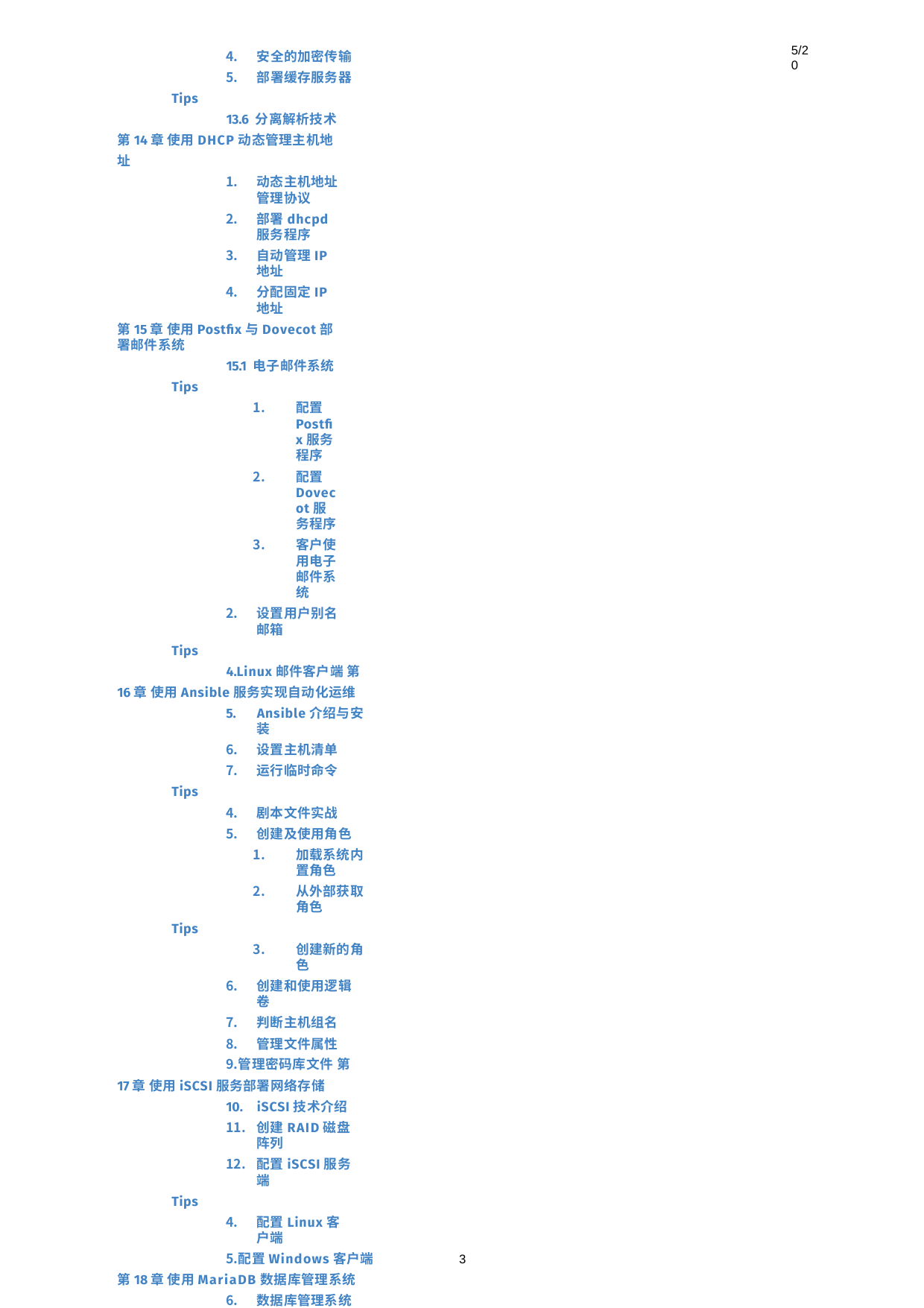

5/20
安全的加密传输
部署缓存服务器
Tips
13.6 分离解析技术 第14章 使用DHCP动态管理主机地址
动态主机地址管理协议
部署dhcpd服务程序
自动管理IP地址
分配固定IP地址
第15章 使用Postfix与Dovecot部署邮件系统
15.1 电子邮件系统
Tips
配置Postfix服务程序
配置Dovecot服务程序
客户使用电子邮件系统
设置用户别名邮箱
Tips
Linux邮件客户端 第16章 使用Ansible服务实现自动化运维
Ansible介绍与安装
设置主机清单
运行临时命令
Tips
剧本文件实战
创建及使用角色
加载系统内置角色
从外部获取角色
Tips
创建新的角色
创建和使用逻辑卷
判断主机组名
管理文件属性
管理密码库文件 第17章 使用iSCSI服务部署网络存储
iSCSI技术介绍
创建RAID磁盘阵列
配置iSCSI服务端
Tips
配置Linux客户端
配置Windows客户端 第18章 使用MariaDB数据库管理系统
数据库管理系统
初始化mariaDB服务
管理用户以及授权
创建数据库与表单
管理表单及数据
数据库的备份及恢复  第19章 使用PXE+Kickstart无人值守安装服务
无人值守系统
部署相关服务程序
配置DHCP服务程序
Tips
配置TFTP服务程序
配置SYSLinux服务程序
配置VSFtpd服务程序
创建KickStart应答文件
自动部署客户机  第20章 使用LNMP架构部署动态网站环境
3